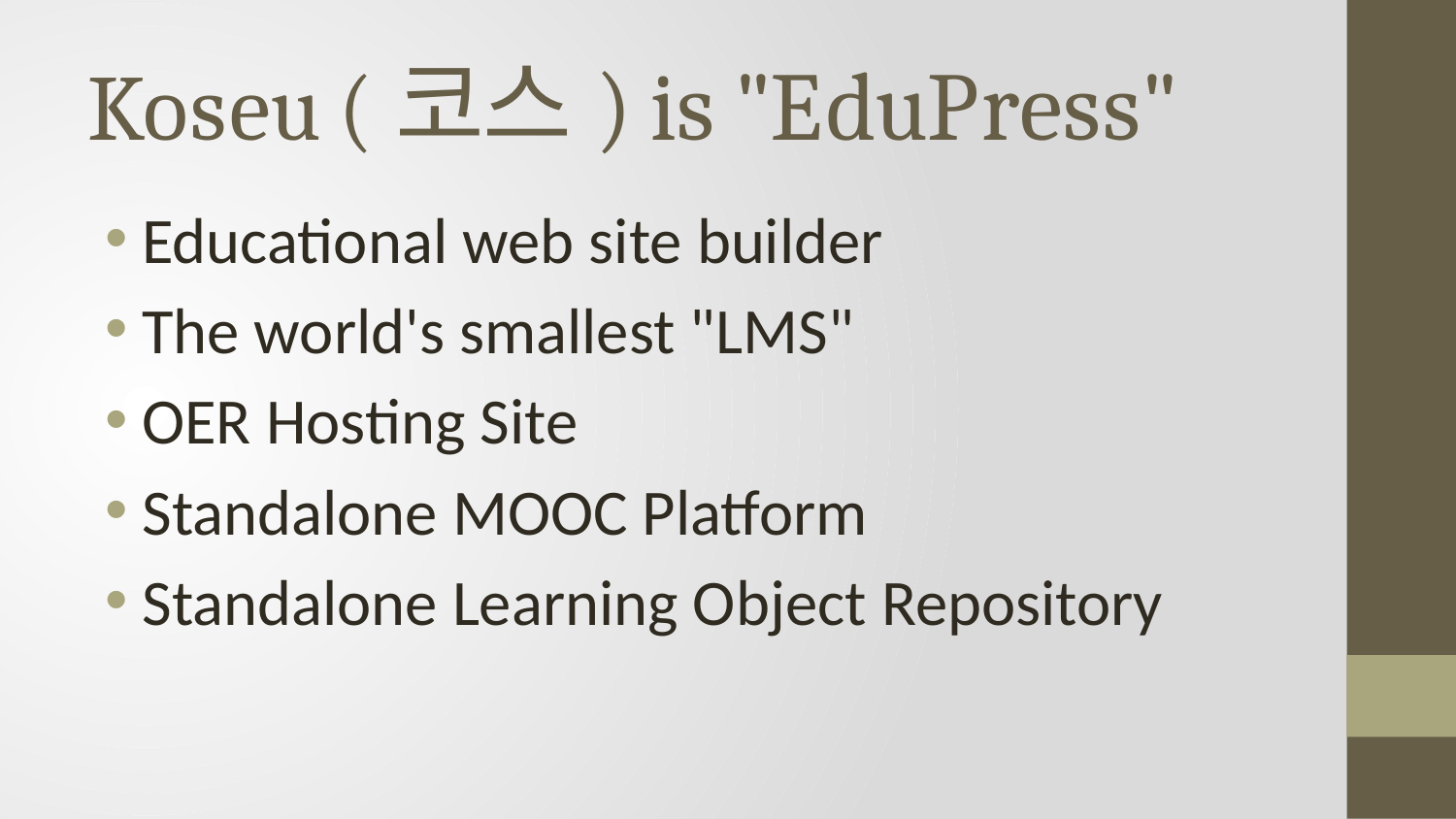

# Koseu (코스) is "EduPress"
Educational web site builder
The world's smallest "LMS"
OER Hosting Site
Standalone MOOC Platform
Standalone Learning Object Repository